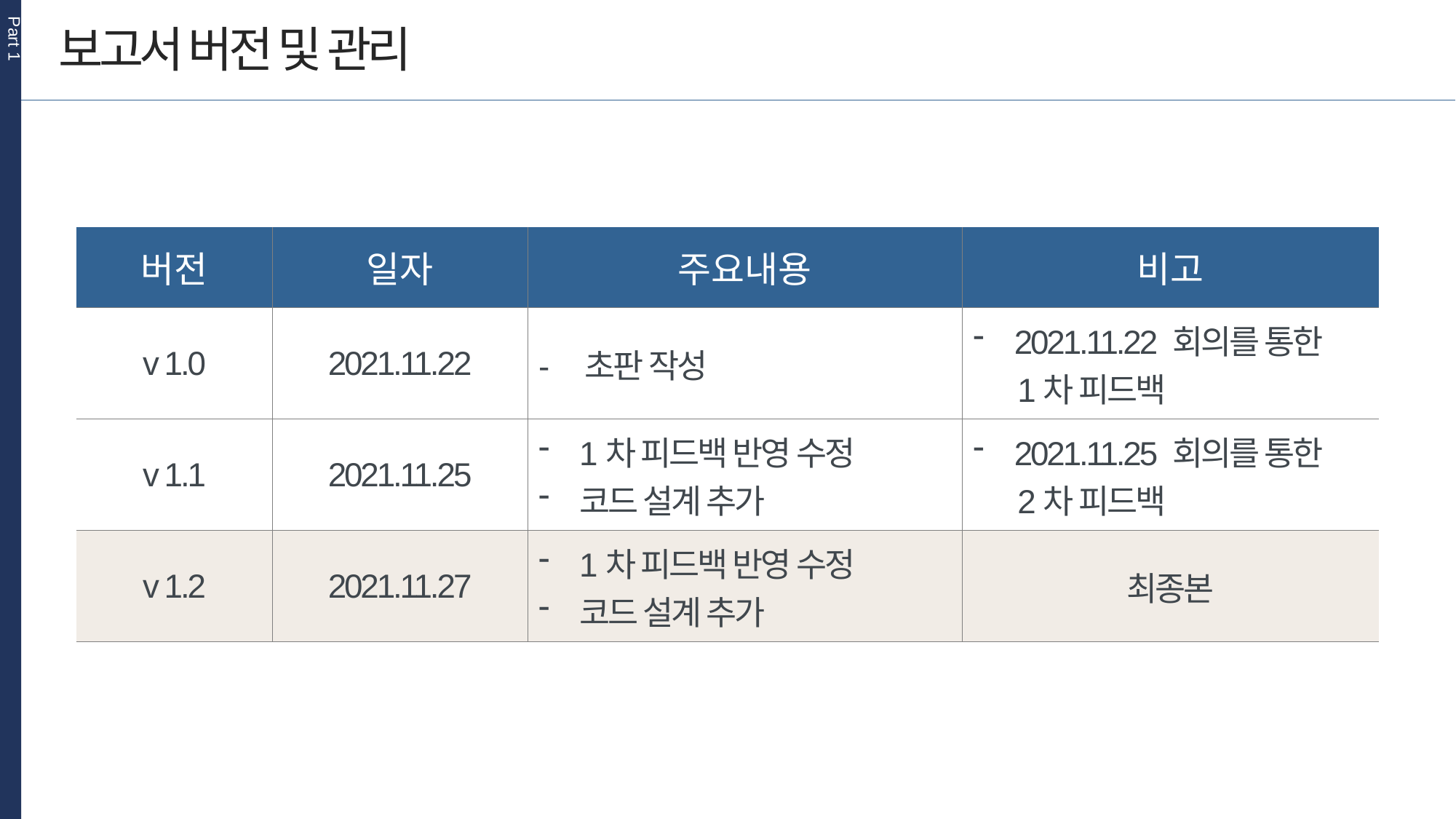

Part 1
보고서 버전 및 관리
| 버전 | 일자 | 주요내용 | 비고 |
| --- | --- | --- | --- |
| v 1.0 | 2021.11.22 | - 초판 작성 | 2021.11.22 회의를 통한 1차 피드백 |
| v 1.1 | 2021.11.25 | 1차 피드백 반영 수정 코드 설계 추가 | 2021.11.25 회의를 통한 2차 피드백 |
| v 1.2 | 2021.11.27 | 1차 피드백 반영 수정 코드 설계 추가 | 최종본 |